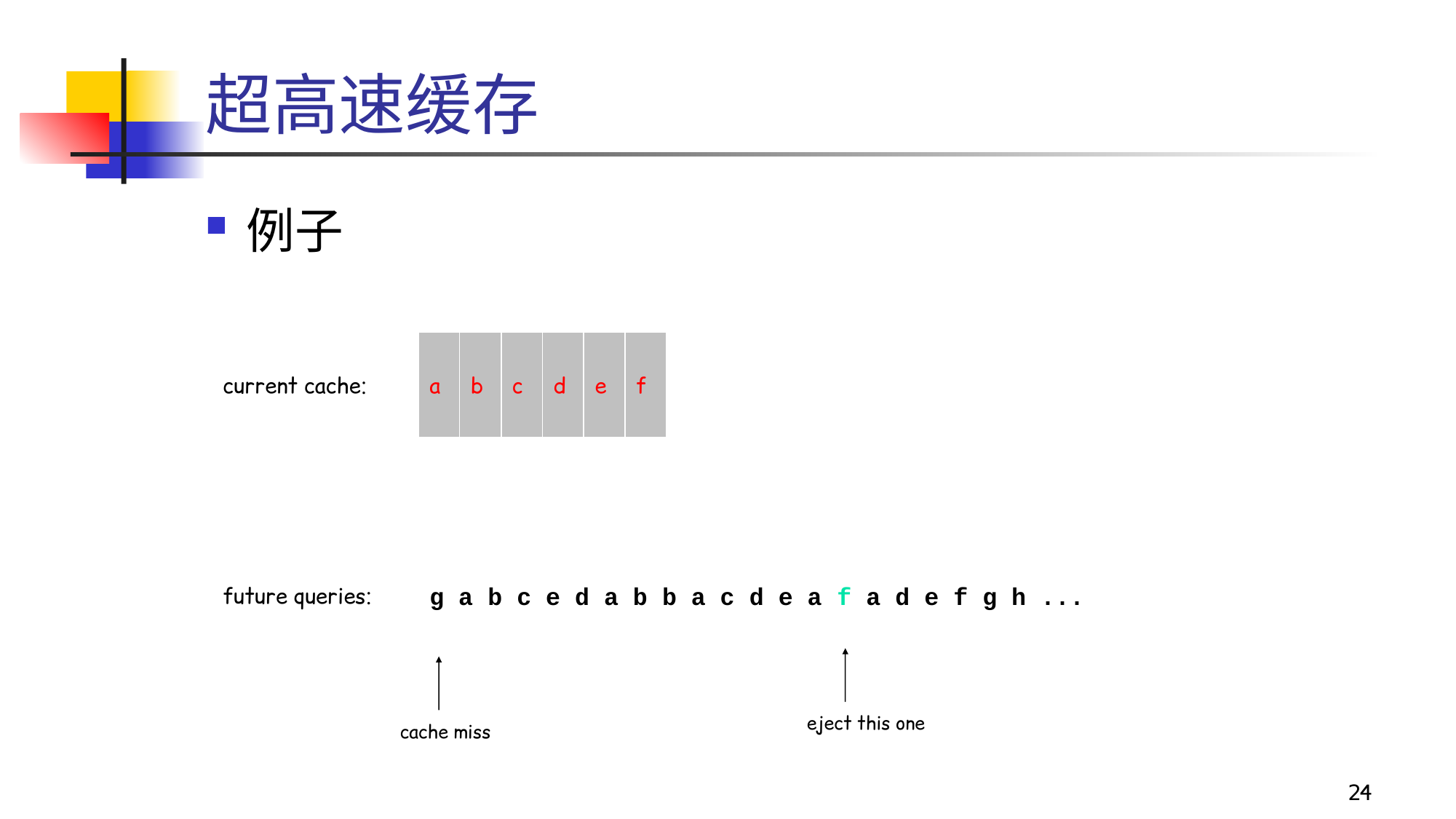

# 超高速缓存
例子

current cache:
a
b
c
d
e
f
future queries:
g a b c e d a b b a c d e a f a d e f g h ...

eject this one
cache miss
24